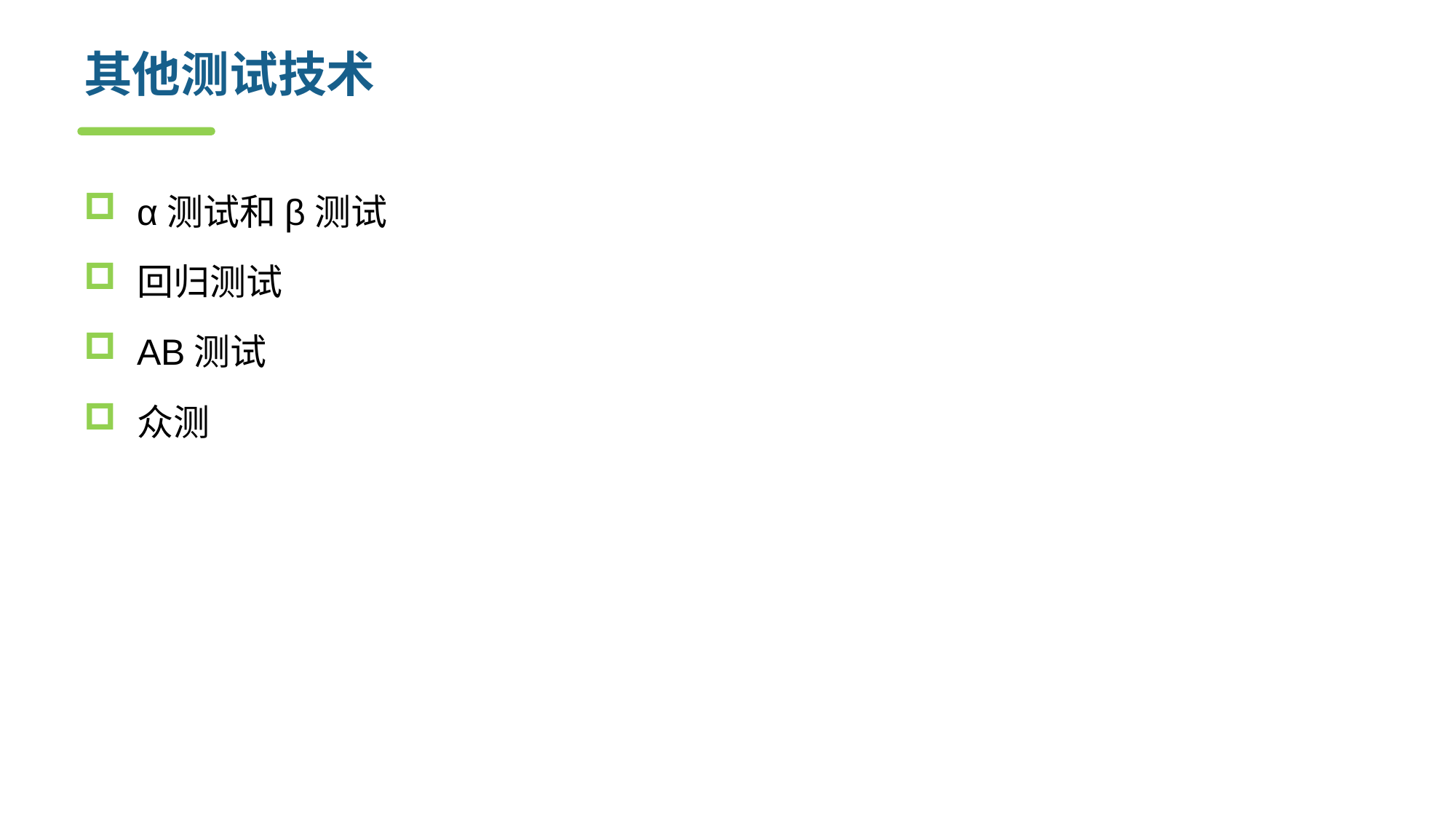

# 其他测试技术
α测试和β测试
回归测试
AB测试
众测
88